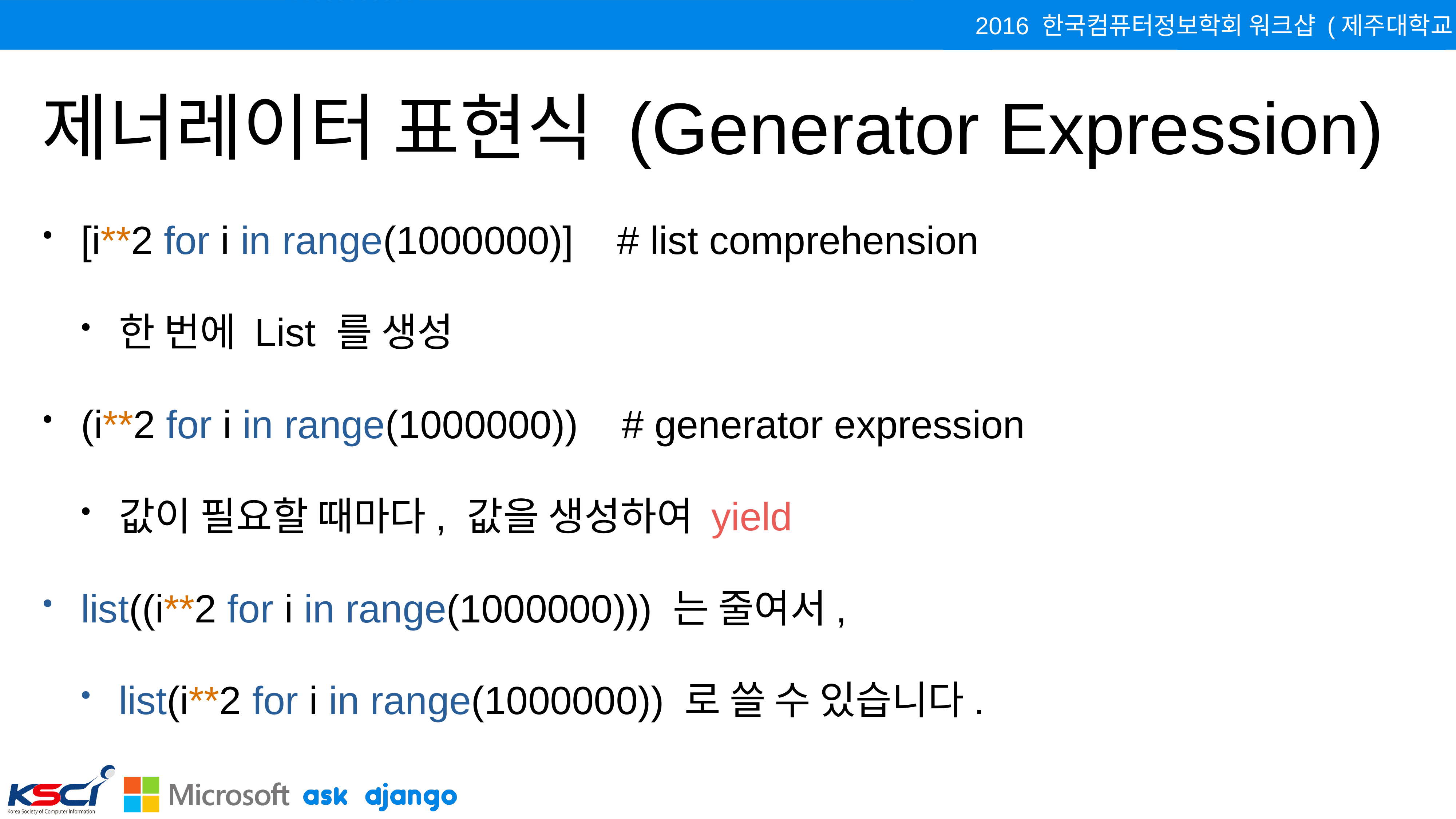

# 제너레이터 표현식 (Generator Expression)
[i**2 for i in range(1000000)]    # list comprehension
한 번에 List 를 생성
(i**2 for i in range(1000000))    # generator expression
값이 필요할 때마다, 값을 생성하여 yield
list((i**2 for i in range(1000000))) 는 줄여서,
list(i**2 for i in range(1000000)) 로 쓸 수 있습니다.